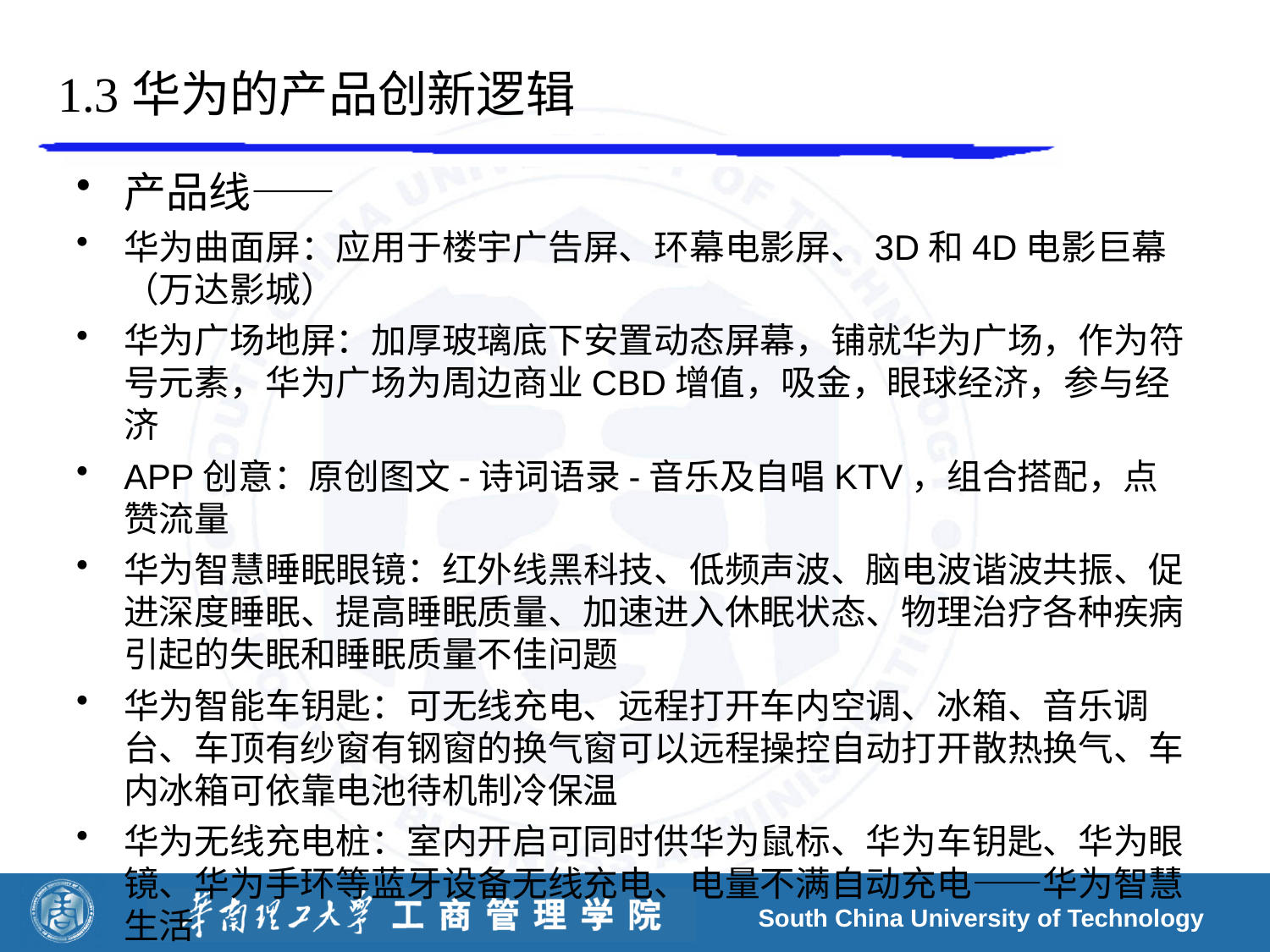

# 1.3华为的产品创新逻辑
产品线——
华为曲面屏：应用于楼宇广告屏、环幕电影屏、3D和4D电影巨幕（万达影城）
华为广场地屏：加厚玻璃底下安置动态屏幕，铺就华为广场，作为符号元素，华为广场为周边商业CBD增值，吸金，眼球经济，参与经济
APP创意：原创图文-诗词语录-音乐及自唱KTV，组合搭配，点赞流量
华为智慧睡眠眼镜：红外线黑科技、低频声波、脑电波谐波共振、促进深度睡眠、提高睡眠质量、加速进入休眠状态、物理治疗各种疾病引起的失眠和睡眠质量不佳问题
华为智能车钥匙：可无线充电、远程打开车内空调、冰箱、音乐调台、车顶有纱窗有钢窗的换气窗可以远程操控自动打开散热换气、车内冰箱可依靠电池待机制冷保温
华为无线充电桩：室内开启可同时供华为鼠标、华为车钥匙、华为眼镜、华为手环等蓝牙设备无线充电、电量不满自动充电——华为智慧生活

South China University of Technology